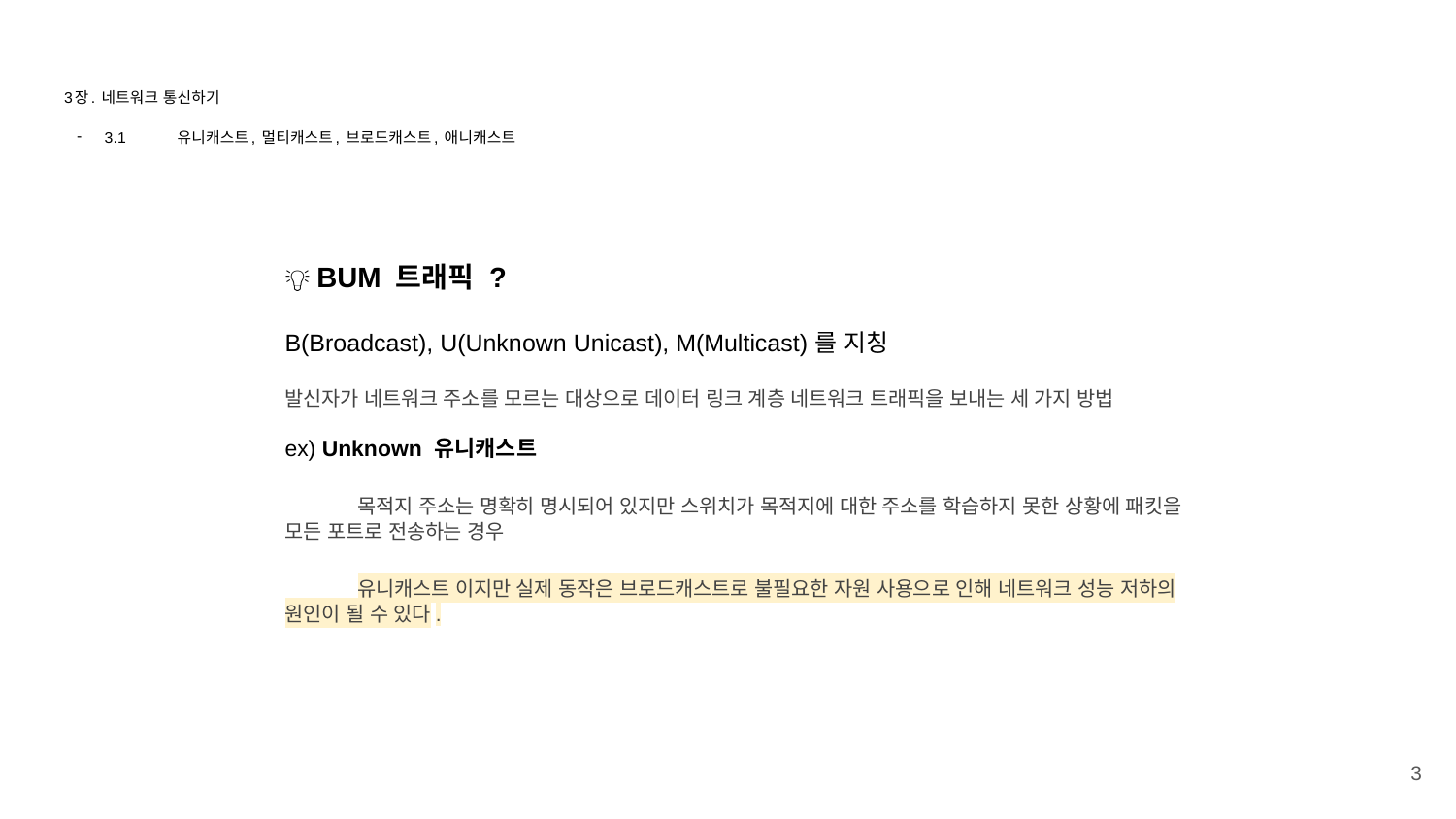

# 3장. 네트워크 통신하기

3.1 	유니캐스트, 멀티캐스트, 브로드캐스트, 애니캐스트
💡 BUM 트래픽 ?

B(Broadcast), U(Unknown Unicast), M(Multicast)를 지칭

발신자가 네트워크 주소를 모르는 대상으로 데이터 링크 계층 네트워크 트래픽을 보내는 세 가지 방법

ex) Unknown 유니캐스트

	목적지 주소는 명확히 명시되어 있지만 스위치가 목적지에 대한 주소를 학습하지 못한 상황에 패킷을
모든 포트로 전송하는 경우

	유니캐스트 이지만 실제 동작은 브로드캐스트로 불필요한 자원 사용으로 인해 네트워크 성능 저하의
원인이 될 수 있다.
3